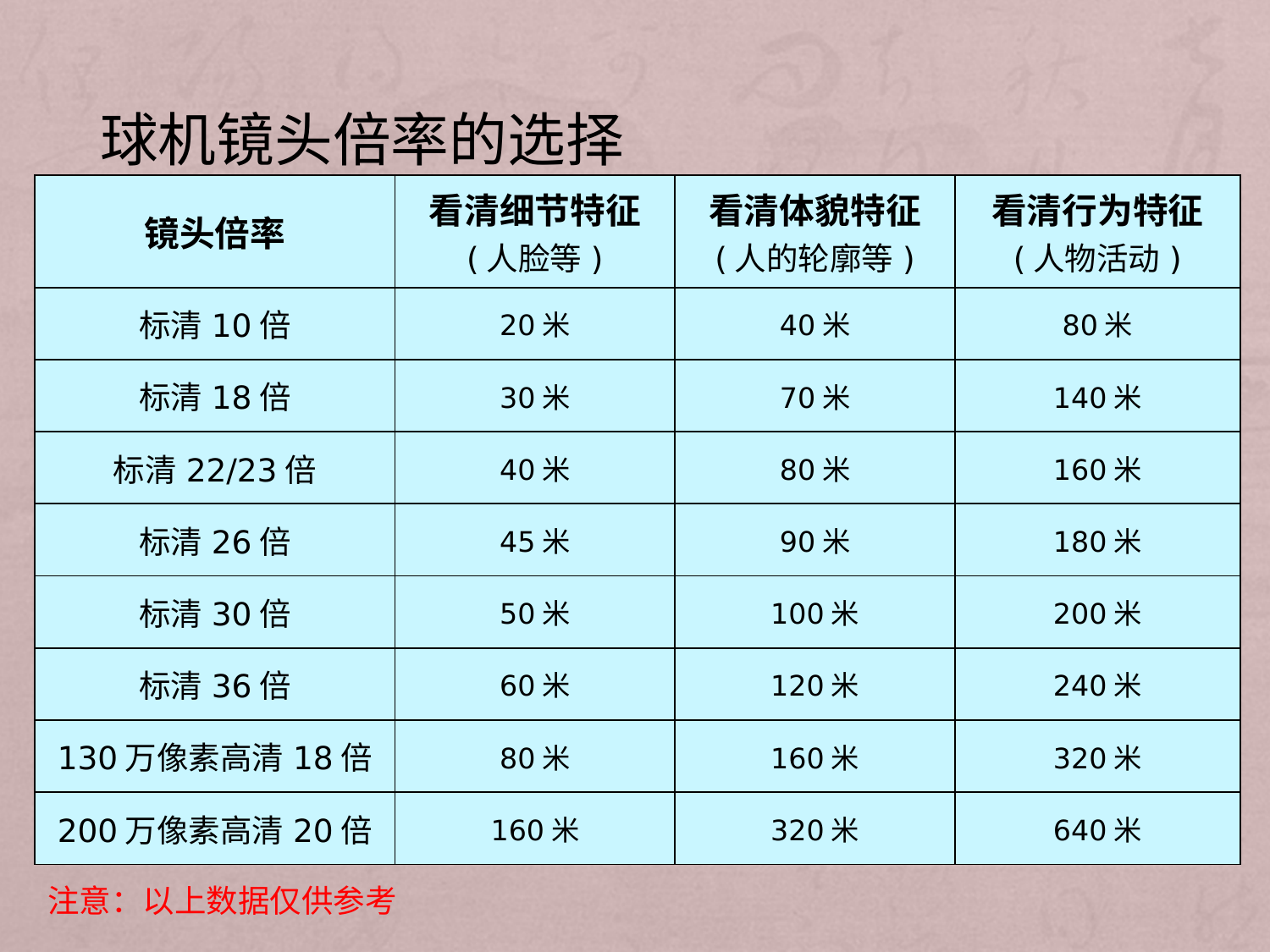

# 球机镜头倍率的选择
| 镜头倍率 | 看清细节特征 (人脸等) | 看清体貌特征 (人的轮廓等) | 看清行为特征 (人物活动) |
| --- | --- | --- | --- |
| 标清10倍 | 20米 | 40米 | 80米 |
| 标清18倍 | 30米 | 70米 | 140米 |
| 标清22/23倍 | 40米 | 80米 | 160米 |
| 标清26倍 | 45米 | 90米 | 180米 |
| 标清30倍 | 50米 | 100米 | 200米 |
| 标清36倍 | 60米 | 120米 | 240米 |
| 130万像素高清18倍 | 80米 | 160米 | 320米 |
| 200万像素高清20倍 | 160米 | 320米 | 640米 |
注意：以上数据仅供参考